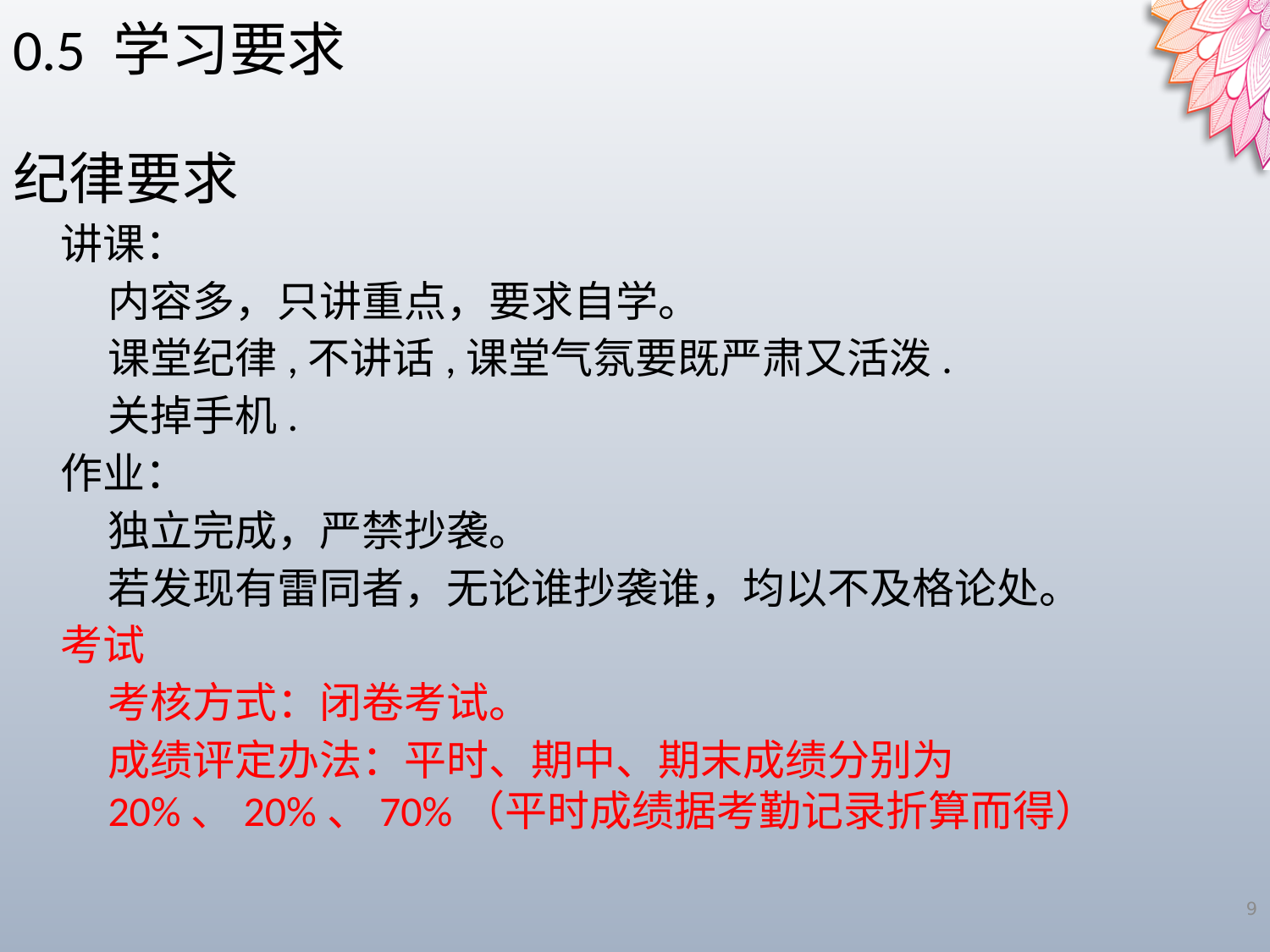

0.5 学习要求
纪律要求
讲课：
内容多，只讲重点，要求自学。
课堂纪律,不讲话,课堂气氛要既严肃又活泼.
关掉手机.
作业：
独立完成，严禁抄袭。
若发现有雷同者，无论谁抄袭谁，均以不及格论处。
考试
考核方式：闭卷考试。
成绩评定办法：平时、期中、期末成绩分别为20%、20%、70%（平时成绩据考勤记录折算而得）
9